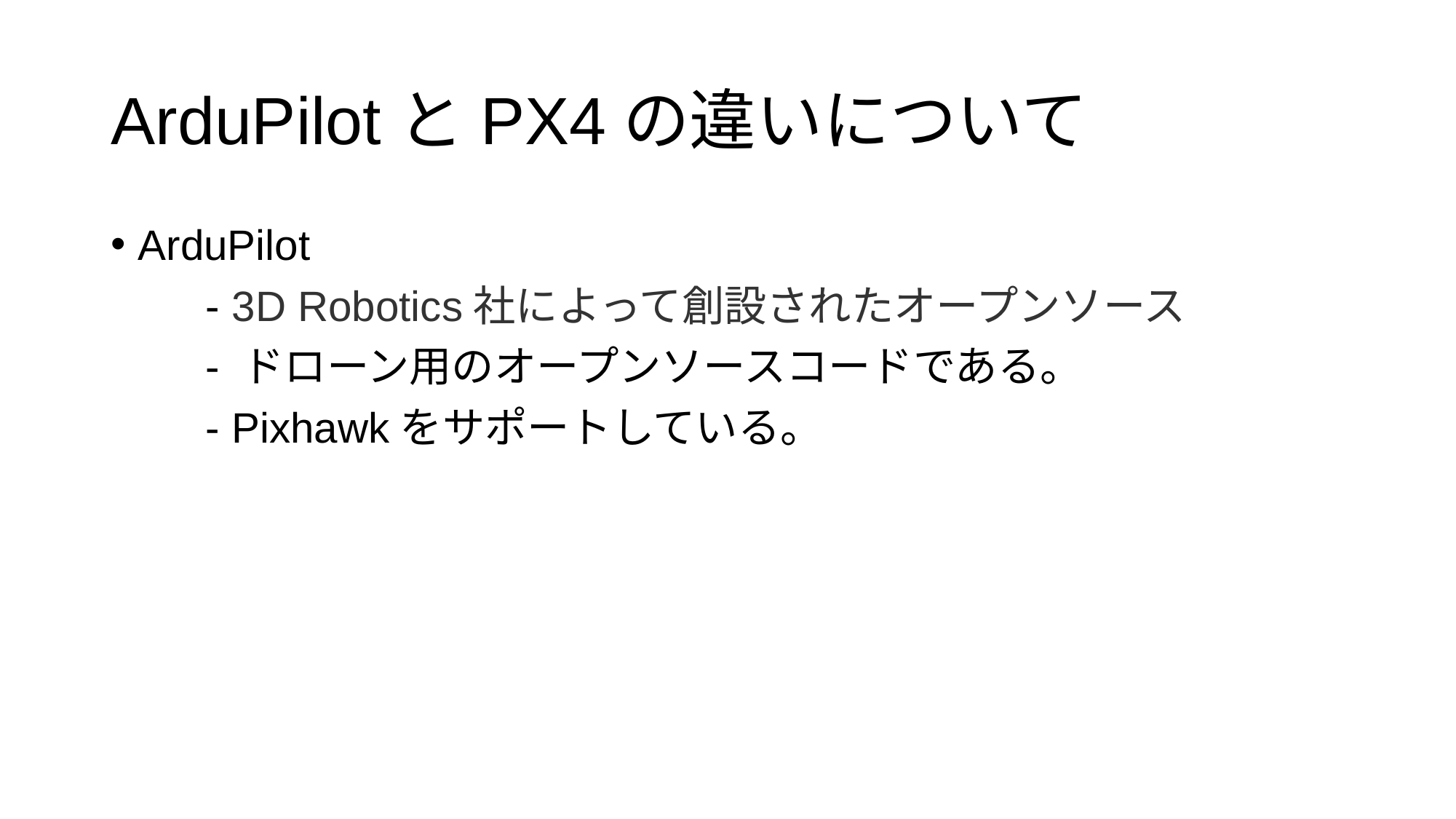

# ArduPilotとPX4の違いについて
ArduPilot
　　- 3D Robotics社によって創設されたオープンソース
　　- ドローン用のオープンソースコードである。
　　- Pixhawkをサポートしている。